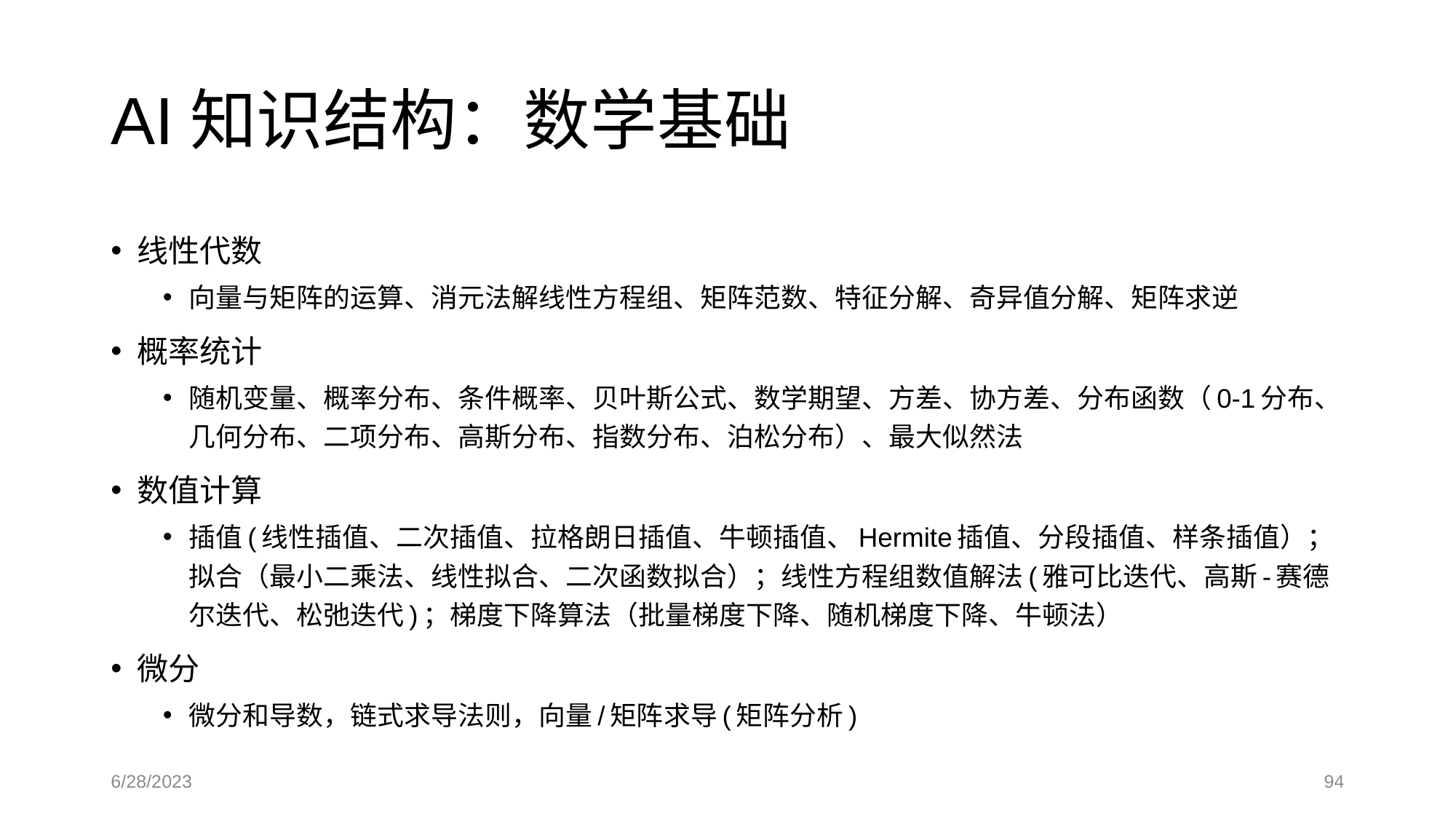

# AI知识结构：数学基础
线性代数
向量与矩阵的运算、消元法解线性方程组、矩阵范数、特征分解、奇异值分解、矩阵求逆
概率统计
随机变量、概率分布、条件概率、贝叶斯公式、数学期望、方差、协方差、分布函数（0-1分布、几何分布、二项分布、高斯分布、指数分布、泊松分布）、最大似然法
数值计算
插值(线性插值、二次插值、拉格朗日插值、牛顿插值、Hermite插值、分段插值、样条插值）；拟合（最小二乘法、线性拟合、二次函数拟合）；线性方程组数值解法(雅可比迭代、高斯-赛德尔迭代、松弛迭代)；梯度下降算法（批量梯度下降、随机梯度下降、牛顿法）
微分
微分和导数，链式求导法则，向量/矩阵求导(矩阵分析)

6/28/2023
94